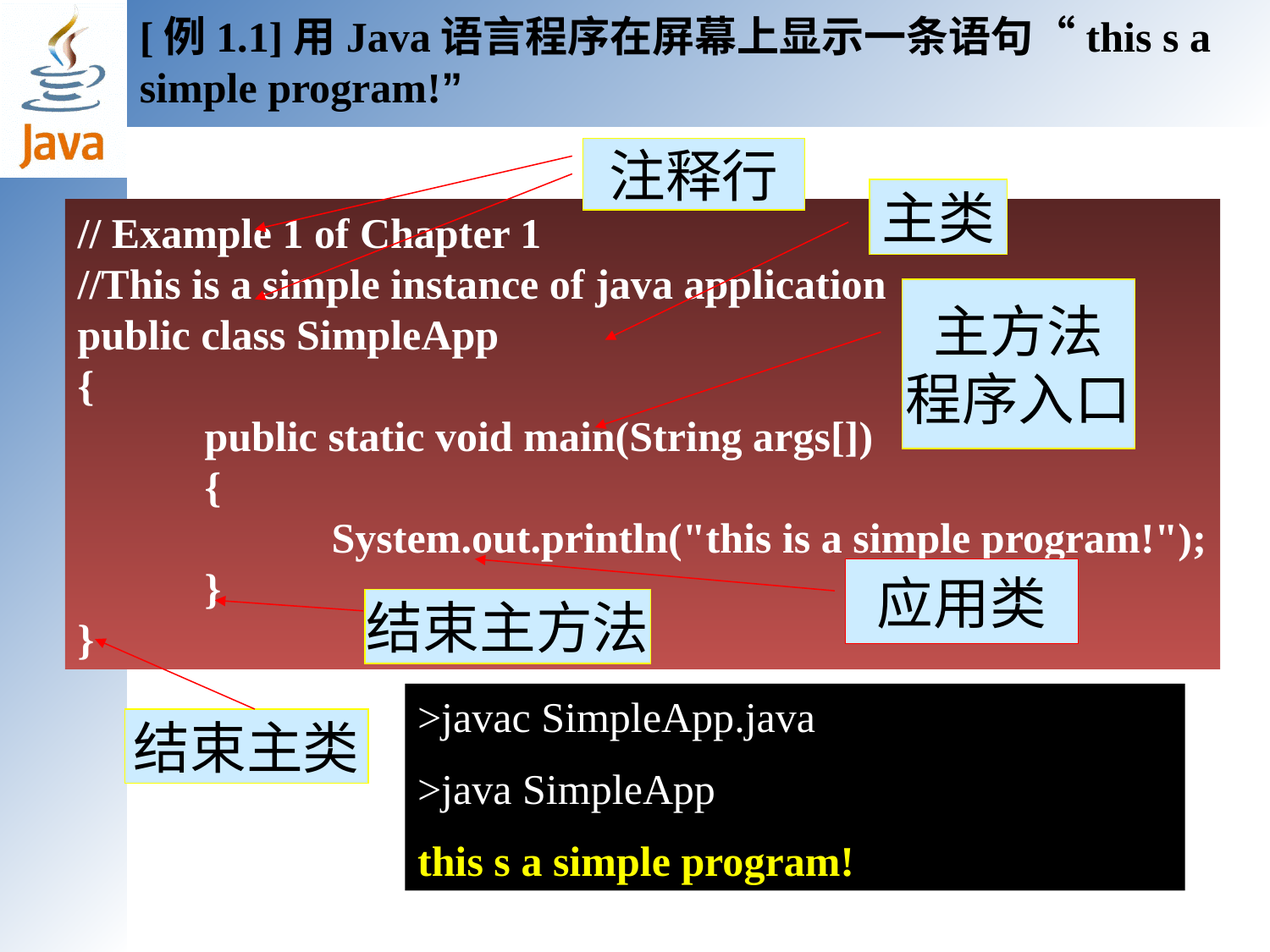

[例1.1]用Java语言程序在屏幕上显示一条语句“this s a simple program!”
注释行

主类

主方法
程序入口

应用类
结束主方法

结束主类
// Example 1 of Chapter 1
//This is a simple instance of java application
public class SimpleApp
{
	public static void main(String args[])
	{
		System.out.println("this is a simple program!");
	}
}
>javac SimpleApp.java
>java SimpleApp
this s a simple program!
48